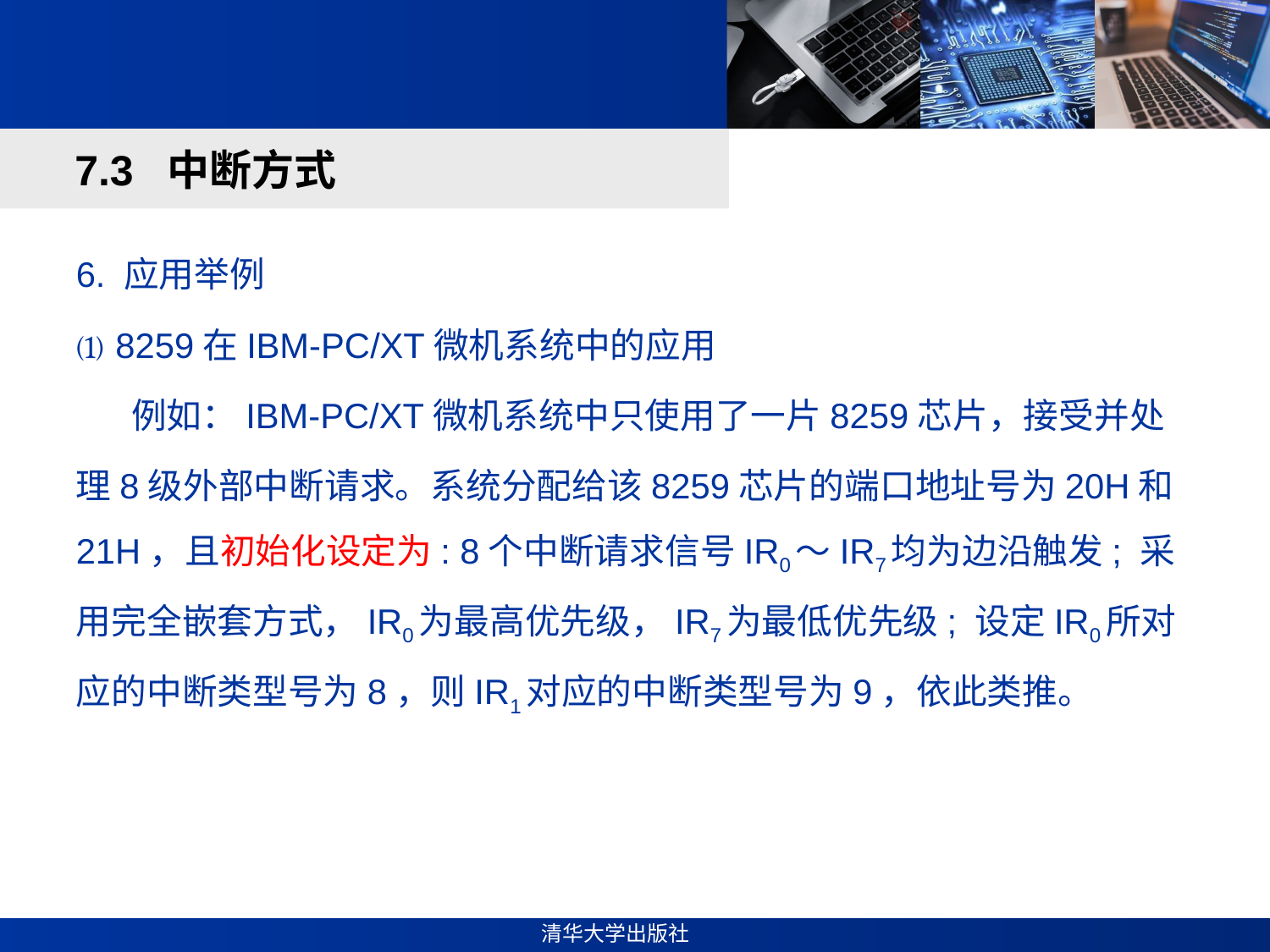

#
7.3  中断方式
6. 应用举例
⑴ 8259在IBM-PC/XT微机系统中的应用
      例如：IBM-PC/XT微机系统中只使用了一片8259芯片，接受并处理8级外部中断请求。系统分配给该8259芯片的端口地址号为20H和21H，且初始化设定为: 8个中断请求信号IR0～IR7均为边沿触发; 采用完全嵌套方式，IR0为最高优先级，IR7为最低优先级; 设定IR0所对应的中断类型号为8，则IR1对应的中断类型号为9，依此类推。